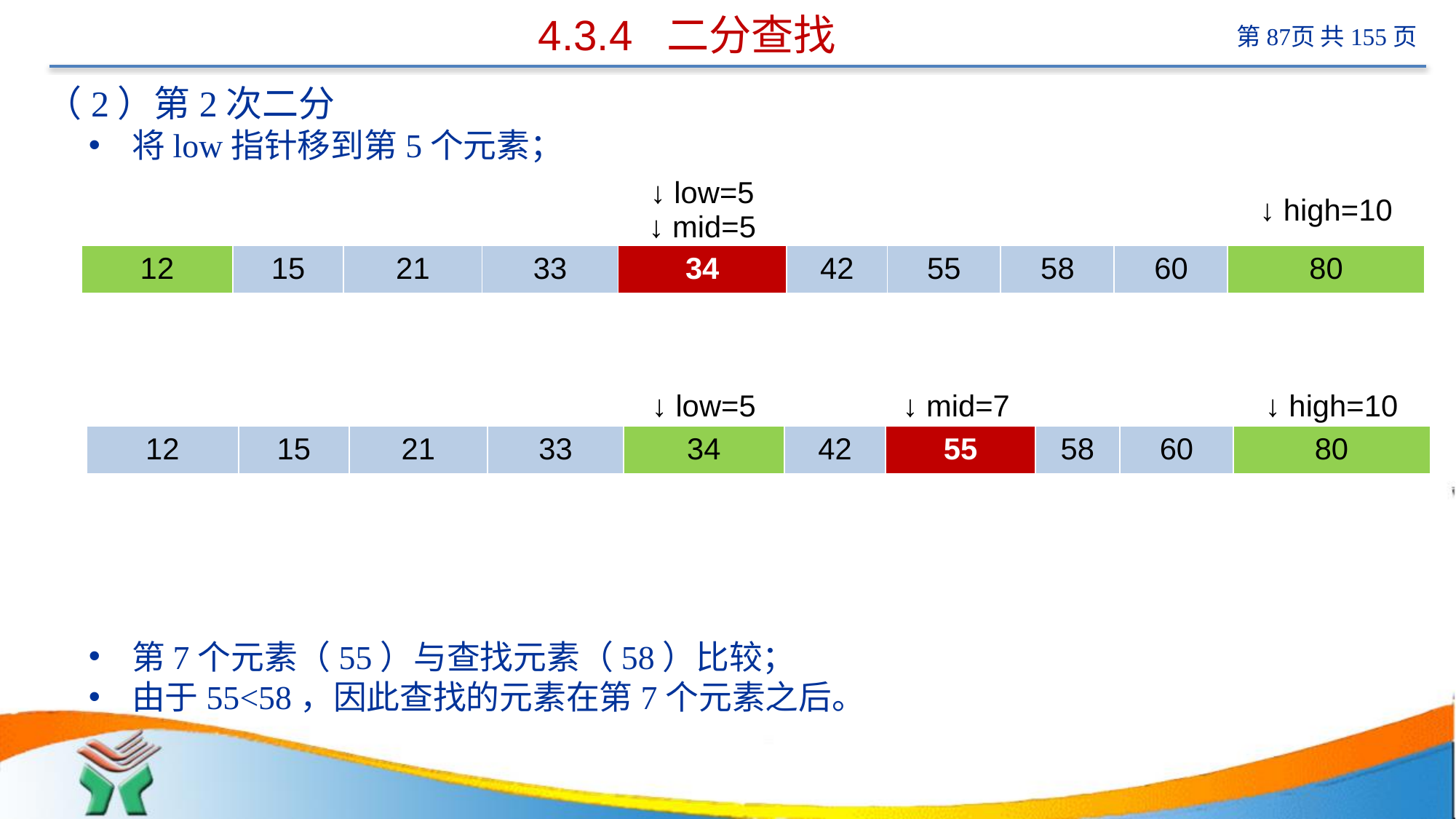

# 4.3.4  二分查找
（2）第2次二分
将low指针移到第5个元素；

计算中位数mid=（5+10）/2=7.5，取整后mid指针移到第7个元素（55）；

第7个元素（55）与查找元素（58）比较；
由于55<58，因此查找的元素在第7个元素之后。
|  |  |  |  | ↓ low=5 ↓ mid=5 |  |  |  |  | ↓ high=10 |
| --- | --- | --- | --- | --- | --- | --- | --- | --- | --- |
| 12 | 15 | 21 | 33 | 34 | 42 | 55 | 58 | 60 | 80 |
|  |  |  |  | ↓ low=5 |  | ↓ mid=7 |  |  | ↓ high=10 |
| --- | --- | --- | --- | --- | --- | --- | --- | --- | --- |
| 12 | 15 | 21 | 33 | 34 | 42 | 55 | 58 | 60 | 80 |